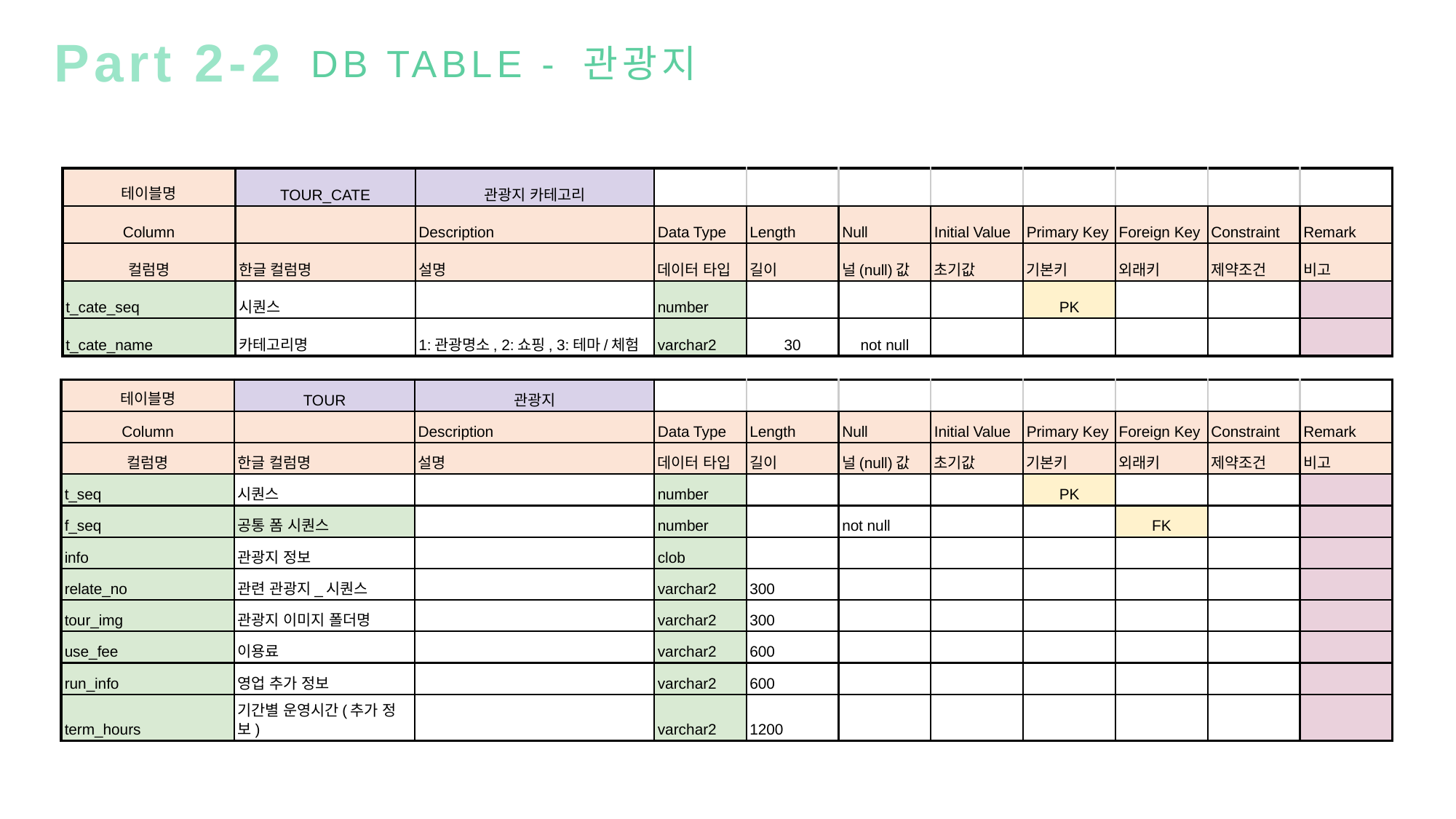

Part 2-2
DB TABLE - 관광지
| 테이블명 | TOUR\_CATE | 관광지 카테고리 |  |  |  |  |  |  |  |  |
| --- | --- | --- | --- | --- | --- | --- | --- | --- | --- | --- |
| Column |  | Description | Data Type | Length | Null | Initial Value | Primary Key | Foreign Key | Constraint | Remark |
| 컬럼명 | 한글 컬럼명 | 설명 | 데이터 타입 | 길이 | 널(null)값 | 초기값 | 기본키 | 외래키 | 제약조건 | 비고 |
| t\_cate\_seq | 시퀀스 |  | number |  |  |  | PK |  |  |  |
| t\_cate\_name | 카테고리명 | 1:관광명소, 2:쇼핑, 3:테마/체험 | varchar2 | 30 | not null |  |  |  |  |  |
| 테이블명 | TOUR | 관광지 |  |  |  |  |  |  |  |  |
| --- | --- | --- | --- | --- | --- | --- | --- | --- | --- | --- |
| Column |  | Description | Data Type | Length | Null | Initial Value | Primary Key | Foreign Key | Constraint | Remark |
| 컬럼명 | 한글 컬럼명 | 설명 | 데이터 타입 | 길이 | 널(null)값 | 초기값 | 기본키 | 외래키 | 제약조건 | 비고 |
| t\_seq | 시퀀스 |  | number |  |  |  | PK |  |  |  |
| f\_seq | 공통 폼 시퀀스 |  | number |  | not null |  |  | FK |  |  |
| info | 관광지 정보 |  | clob |  |  |  |  |  |  |  |
| relate\_no | 관련 관광지\_시퀀스 |  | varchar2 | 300 |  |  |  |  |  |  |
| tour\_img | 관광지 이미지 폴더명 |  | varchar2 | 300 |  |  |  |  |  |  |
| use\_fee | 이용료 |  | varchar2 | 600 |  |  |  |  |  |  |
| run\_info | 영업 추가 정보 |  | varchar2 | 600 |  |  |  |  |  |  |
| term\_hours | 기간별 운영시간(추가 정보) |  | varchar2 | 1200 |  |  |  |  |  |  |